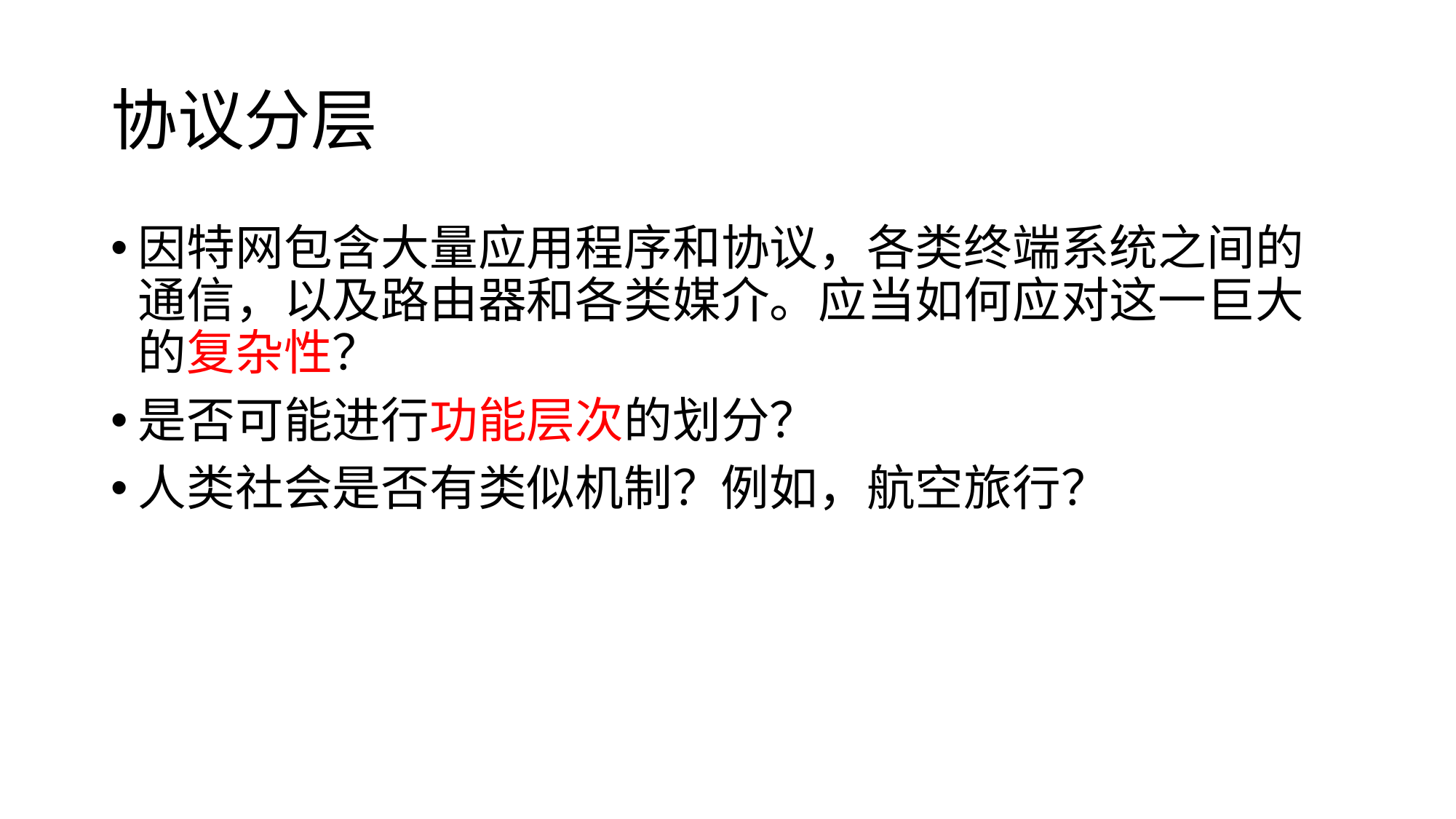

# 协议分层
因特网包含大量应用程序和协议，各类终端系统之间的通信，以及路由器和各类媒介。应当如何应对这一巨大的复杂性？
是否可能进行功能层次的划分？
人类社会是否有类似机制？例如，航空旅行？